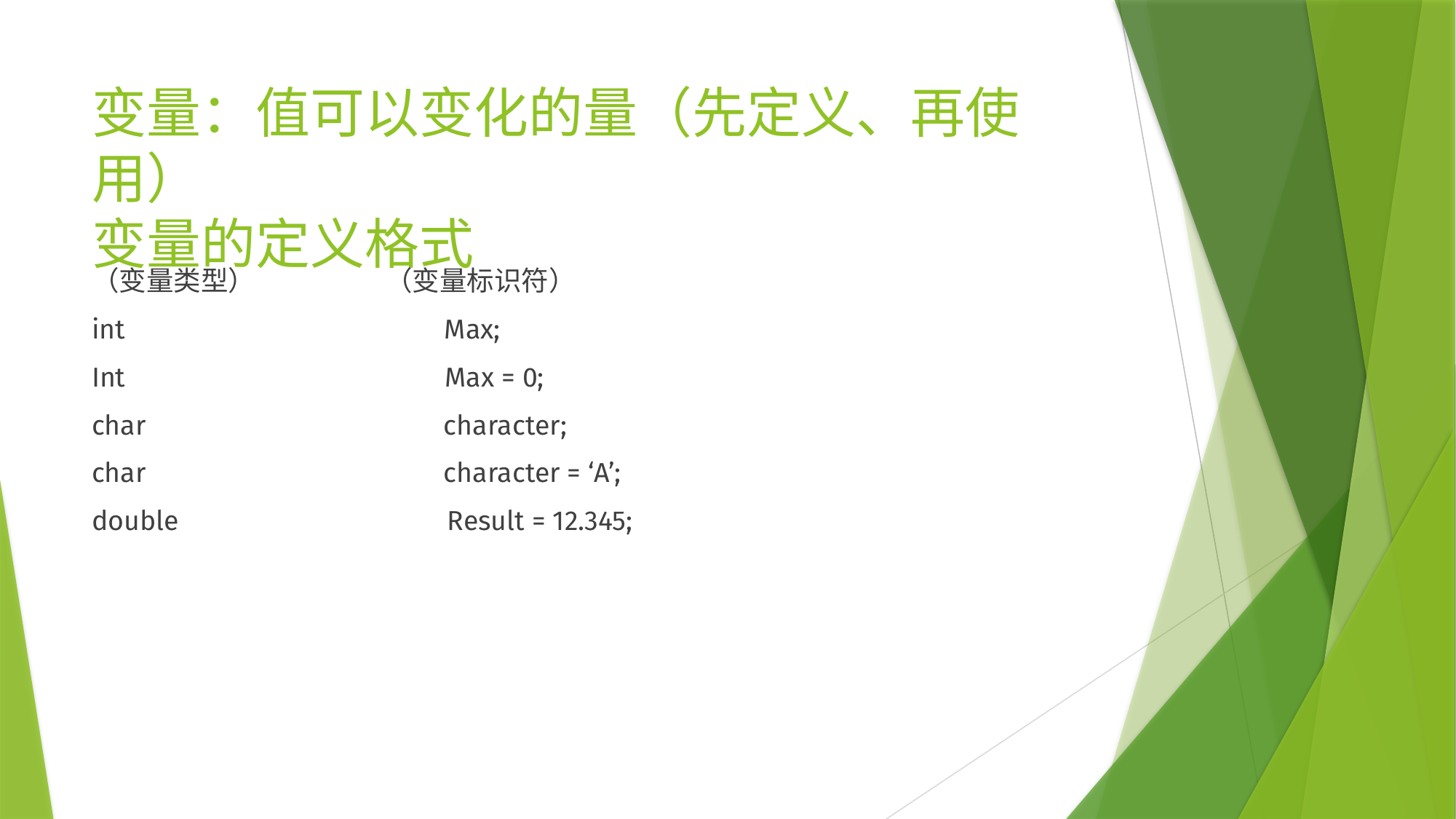

# 变量：值可以变化的量（先定义、再使用） 变量的定义格式
（变量类型）                     （变量标识符）
int                                            Max;
Int                                            Max = 0;
char                                         character;
char                                         character = ‘A’;
double                                     Result = 12.345;